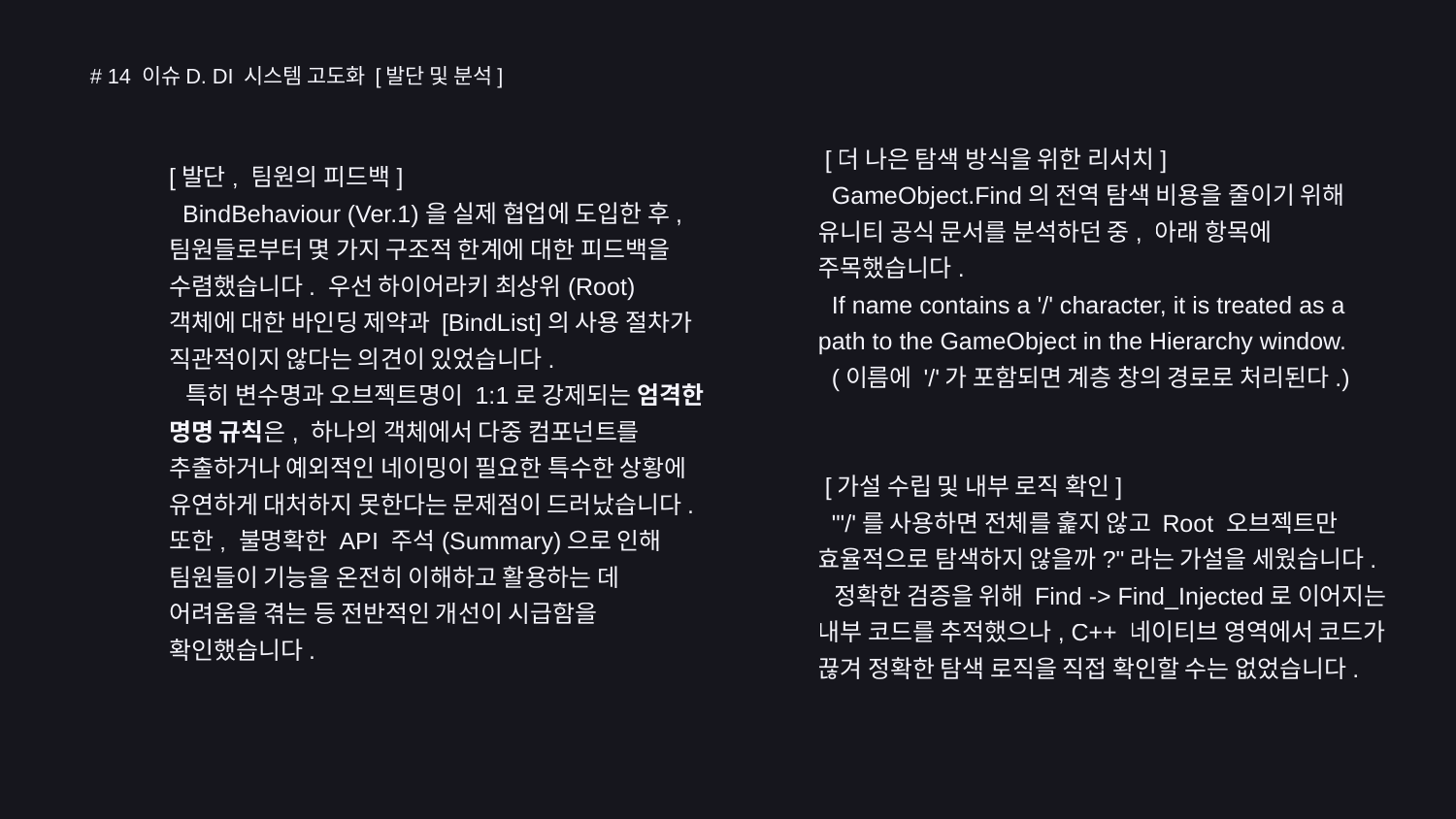

# 14 이슈D. DI 시스템 고도화 [발단 및 분석]
[발단, 팀원의 피드백]
  BindBehaviour (Ver.1)을 실제 협업에 도입한 후, 팀원들로부터 몇 가지 구조적 한계에 대한 피드백을 수렴했습니다. 우선 하이어라키 최상위(Root) 객체에 대한 바인딩 제약과 [BindList]의 사용 절차가 직관적이지 않다는 의견이 있었습니다.
  특히 변수명과 오브젝트명이 1:1로 강제되는 엄격한 명명 규칙은, 하나의 객체에서 다중 컴포넌트를 추출하거나 예외적인 네이밍이 필요한 특수한 상황에 유연하게 대처하지 못한다는 문제점이 드러났습니다. 또한, 불명확한 API 주석(Summary)으로 인해 팀원들이 기능을 온전히 이해하고 활용하는 데 어려움을 겪는 등 전반적인 개선이 시급함을 확인했습니다.
 [더 나은 탐색 방식을 위한 리서치]
  GameObject.Find의 전역 탐색 비용을 줄이기 위해 유니티 공식 문서를 분석하던 중, 아래 항목에 주목했습니다.
  If name contains a '/' character, it is treated as a path to the GameObject in the Hierarchy window.
  (이름에 '/'가 포함되면 계층 창의 경로로 처리된다.)

 [가설 수립 및 내부 로직 확인]
  "'/'를 사용하면 전체를 훑지 않고 Root 오브젝트만 효율적으로 탐색하지 않을까?"라는 가설을 세웠습니다.
  정확한 검증을 위해 Find -> Find_Injected로 이어지는 내부 코드를 추적했으나, C++ 네이티브 영역에서 코드가 끊겨 정확한 탐색 로직을 직접 확인할 수는 없었습니다.